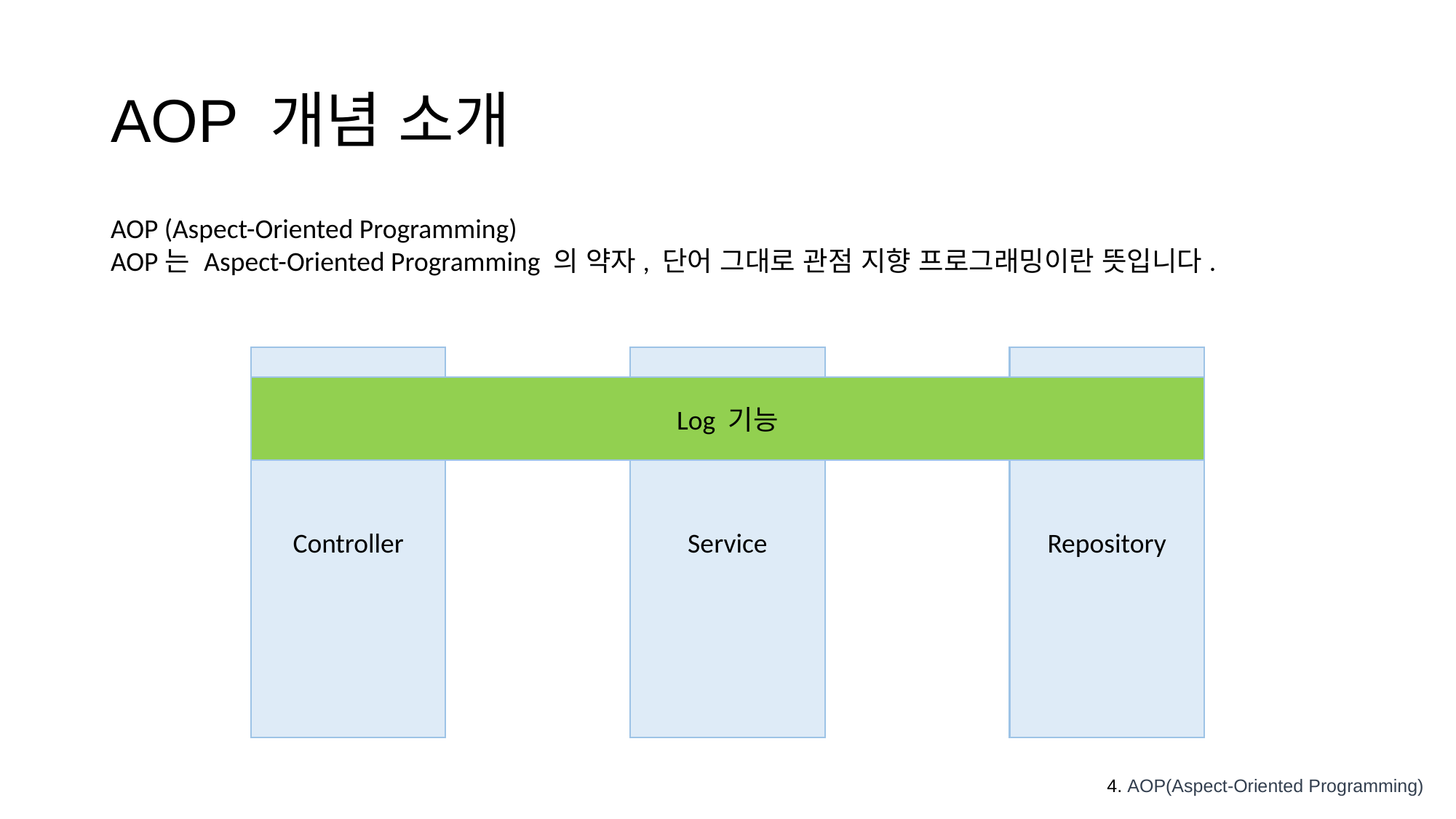

# AOP 개념 소개
AOP (Aspect-Oriented Programming)
AOP는 Aspect-Oriented Programming 의 약자, 단어 그대로 관점 지향 프로그래밍이란 뜻입니다.

Controller
Service
Repository
Log 기능
4. AOP(Aspect-Oriented Programming)